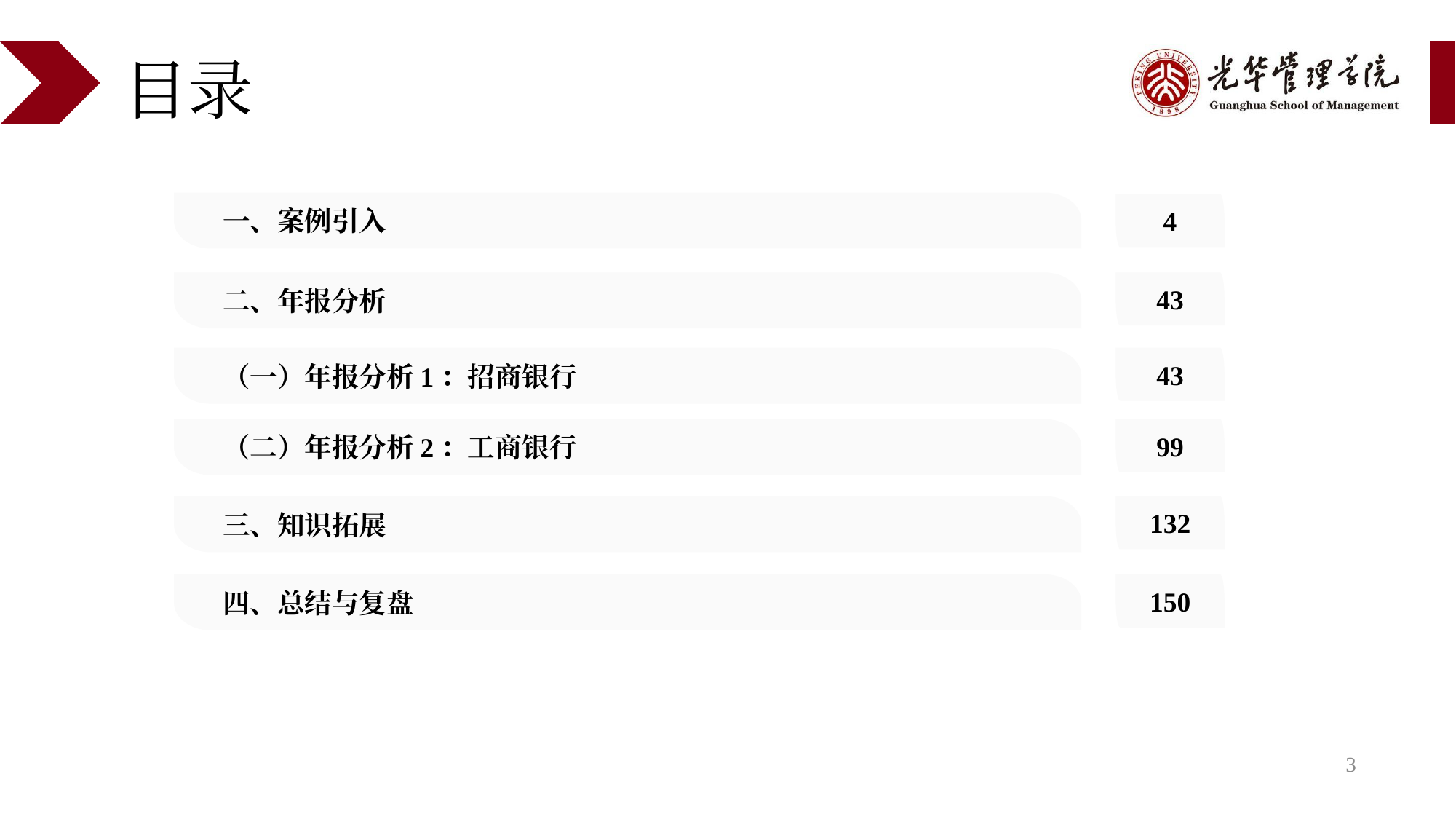

# 目录
一、案例引入
4
二、年报分析
43
（一）年报分析1：招商银行
43
（二）年报分析2：工商银行
99
三、知识拓展
132
四、总结与复盘
150
3